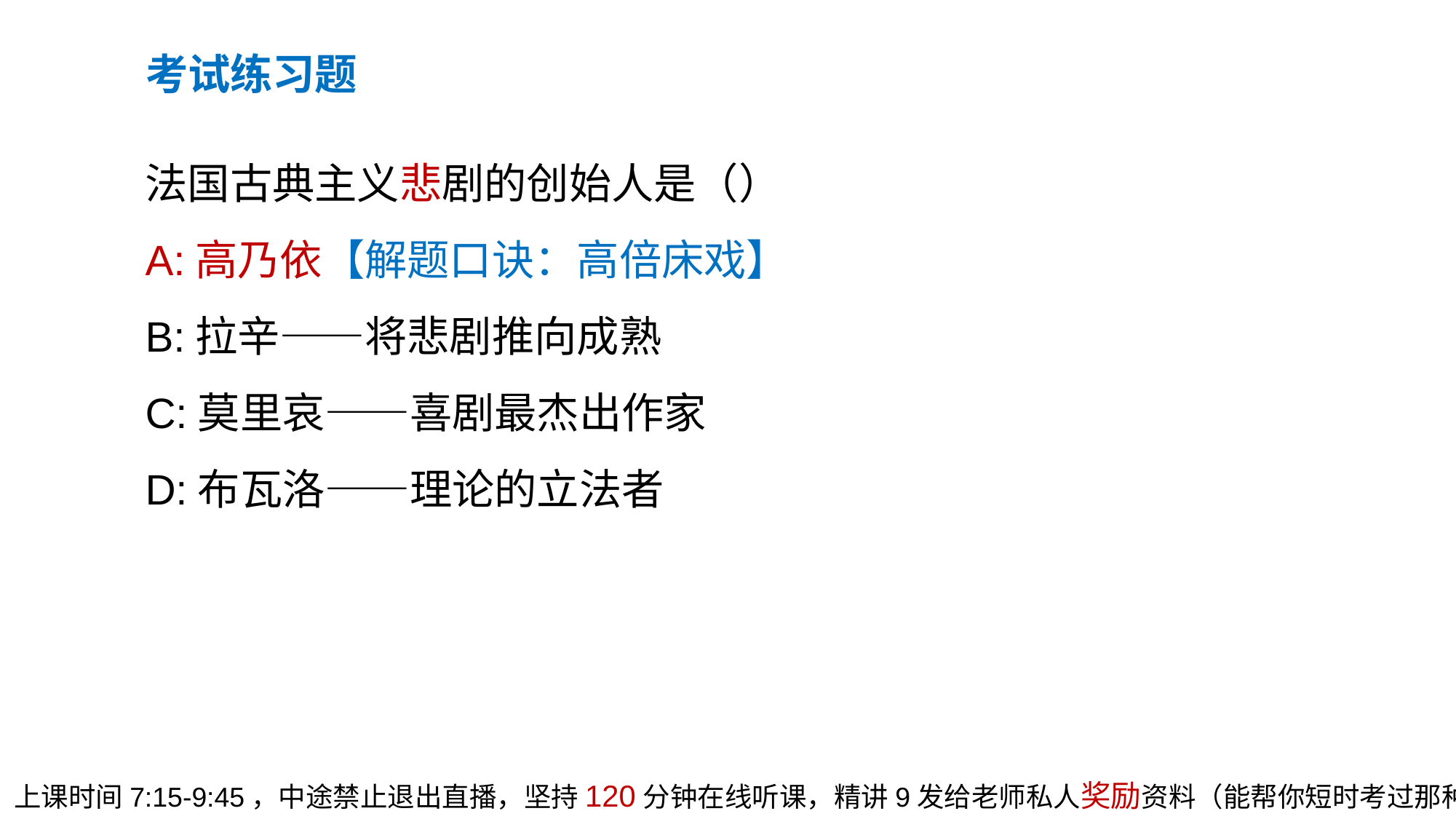

考试练习题
法国古典主义悲剧的创始人是（）
A:高乃依【解题口诀：高倍床戏】
B:拉辛——将悲剧推向成熟
C:莫里哀——喜剧最杰出作家
D:布瓦洛——理论的立法者